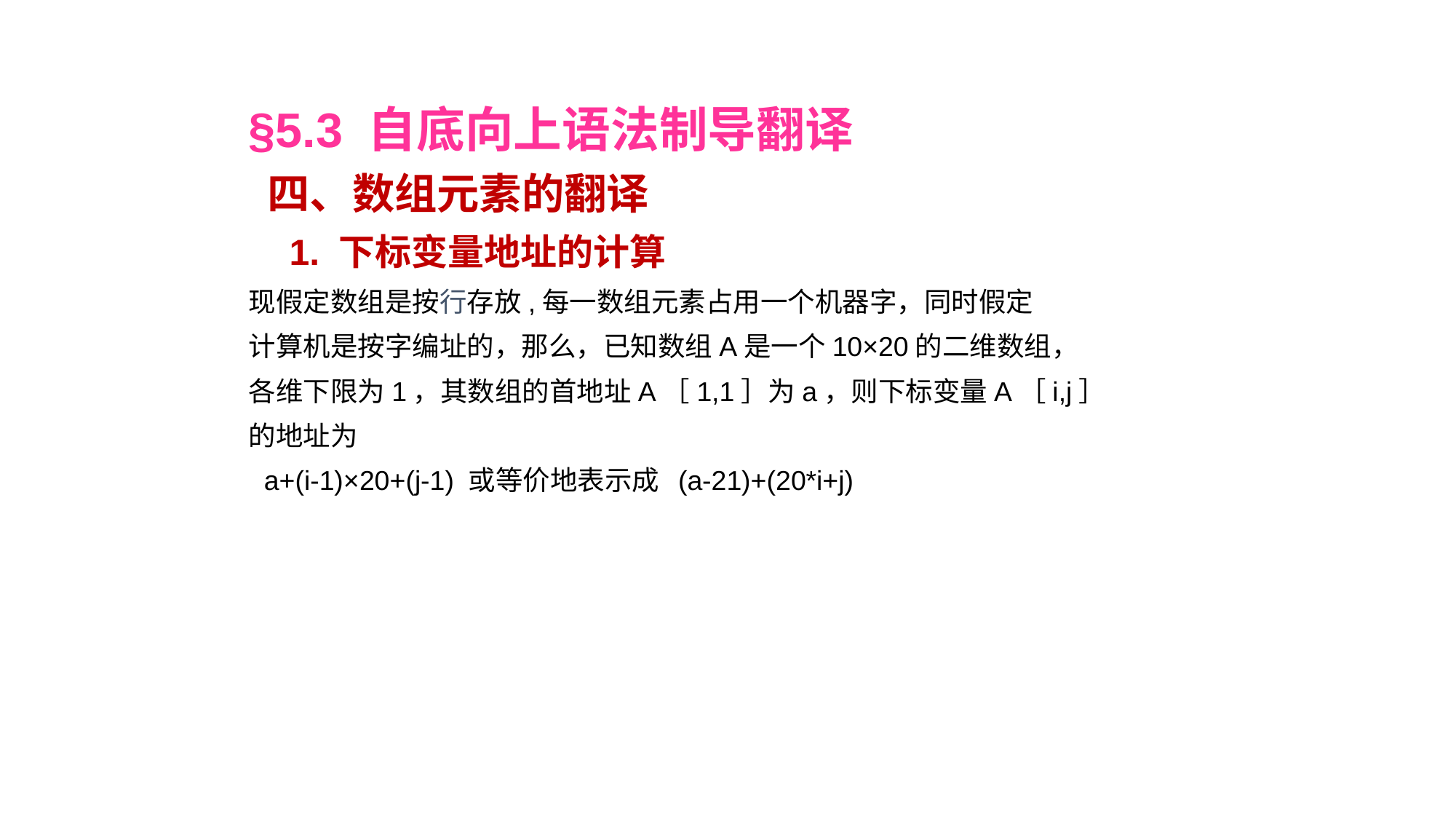

§5.3 自底向上语法制导翻译
  四、数组元素的翻译
    1. 下标变量地址的计算
现假定数组是按行存放,每一数组元素占用一个机器字，同时假定
计算机是按字编址的，那么，已知数组A是一个10×20的二维数组，
各维下限为1，其数组的首地址A［1,1］为a，则下标变量A［i,j］
的地址为
  a+(i-1)×20+(j-1) 或等价地表示成  (a-21)+(20*i+j)